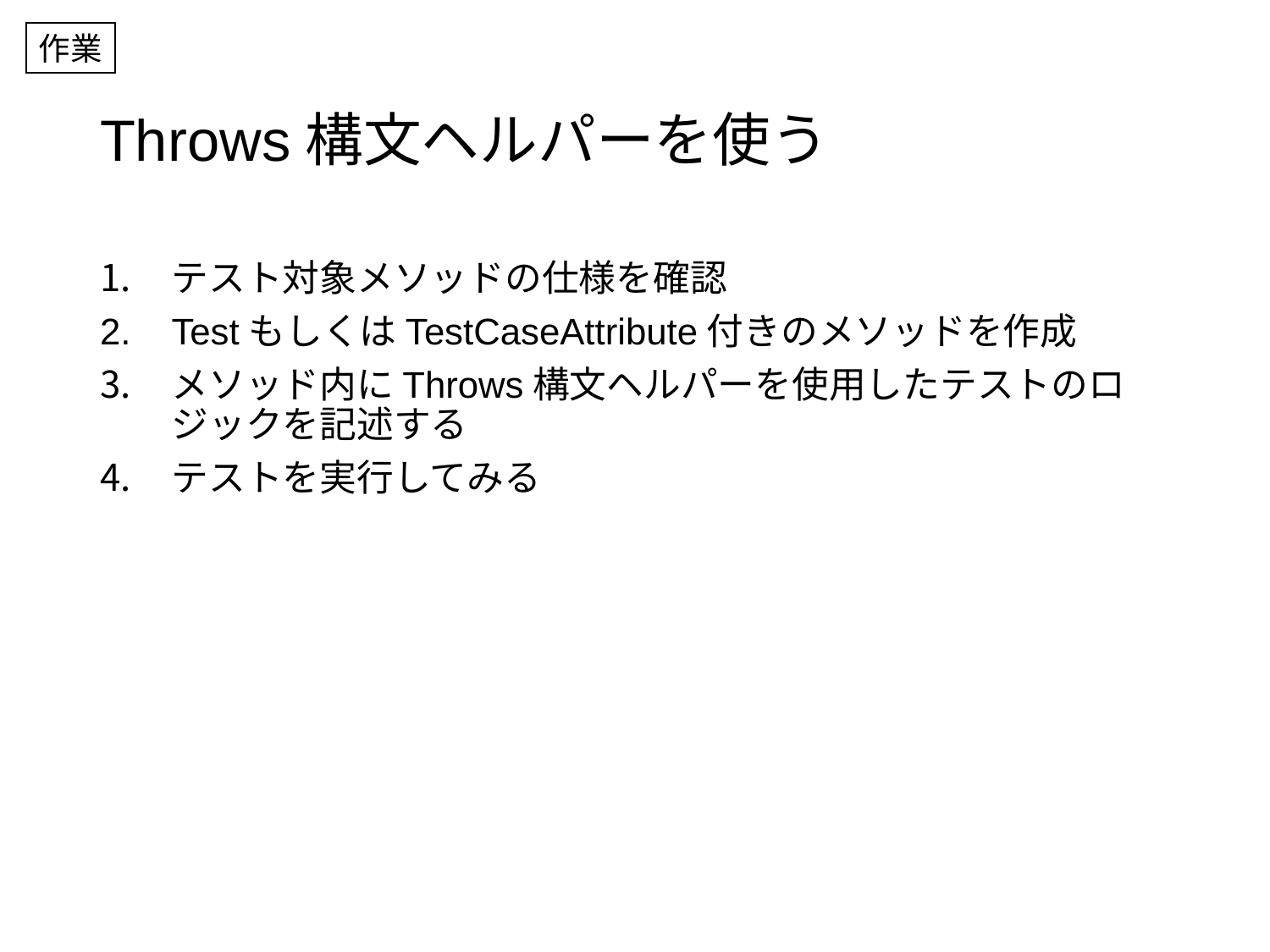

作業
# Throws構文ヘルパーを使う
テスト対象メソッドの仕様を確認
TestもしくはTestCaseAttribute付きのメソッドを作成
メソッド内にThrows構文ヘルパーを使用したテストのロジックを記述する
テストを実行してみる